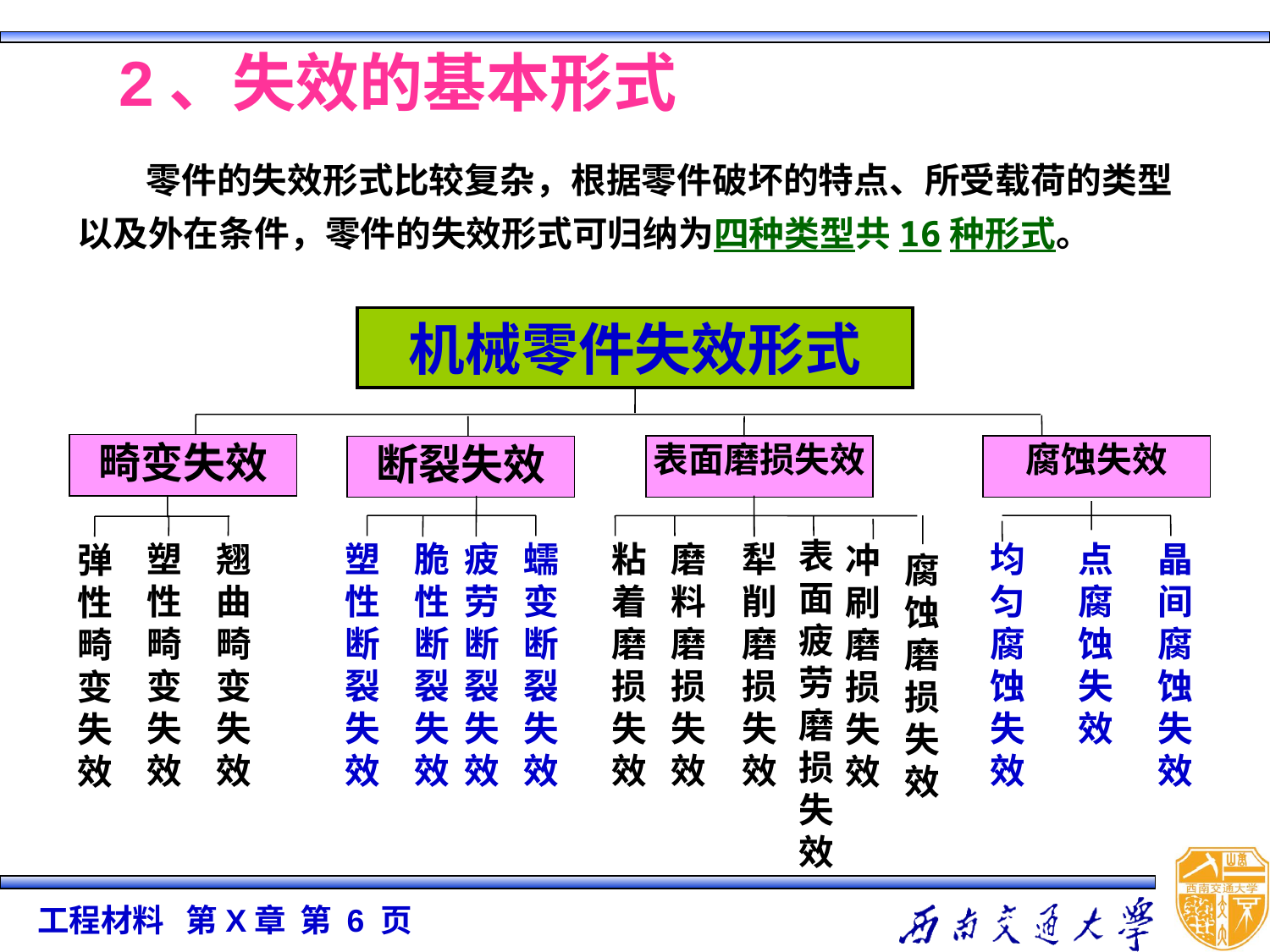

2、失效的基本形式
     零件的失效形式比较复杂，根据零件破坏的特点、所受载荷的类型以及外在条件，零件的失效形式可归纳为四种类型共16种形式。
机械零件失效形式

表面疲劳磨损失效
晶间腐蚀失效
粘着磨损失效
磨料磨损失效
犁削磨损失效
冲刷磨损失效
腐蚀磨损失效

畸变失效
表面磨损失效
腐蚀失效
断裂失效

塑性畸变失效
翘曲畸变失效
均匀腐蚀失效
点腐蚀失效
塑性断裂失效
脆性断裂失效
疲劳断裂失效
蠕变断裂失效
弹性畸变失效